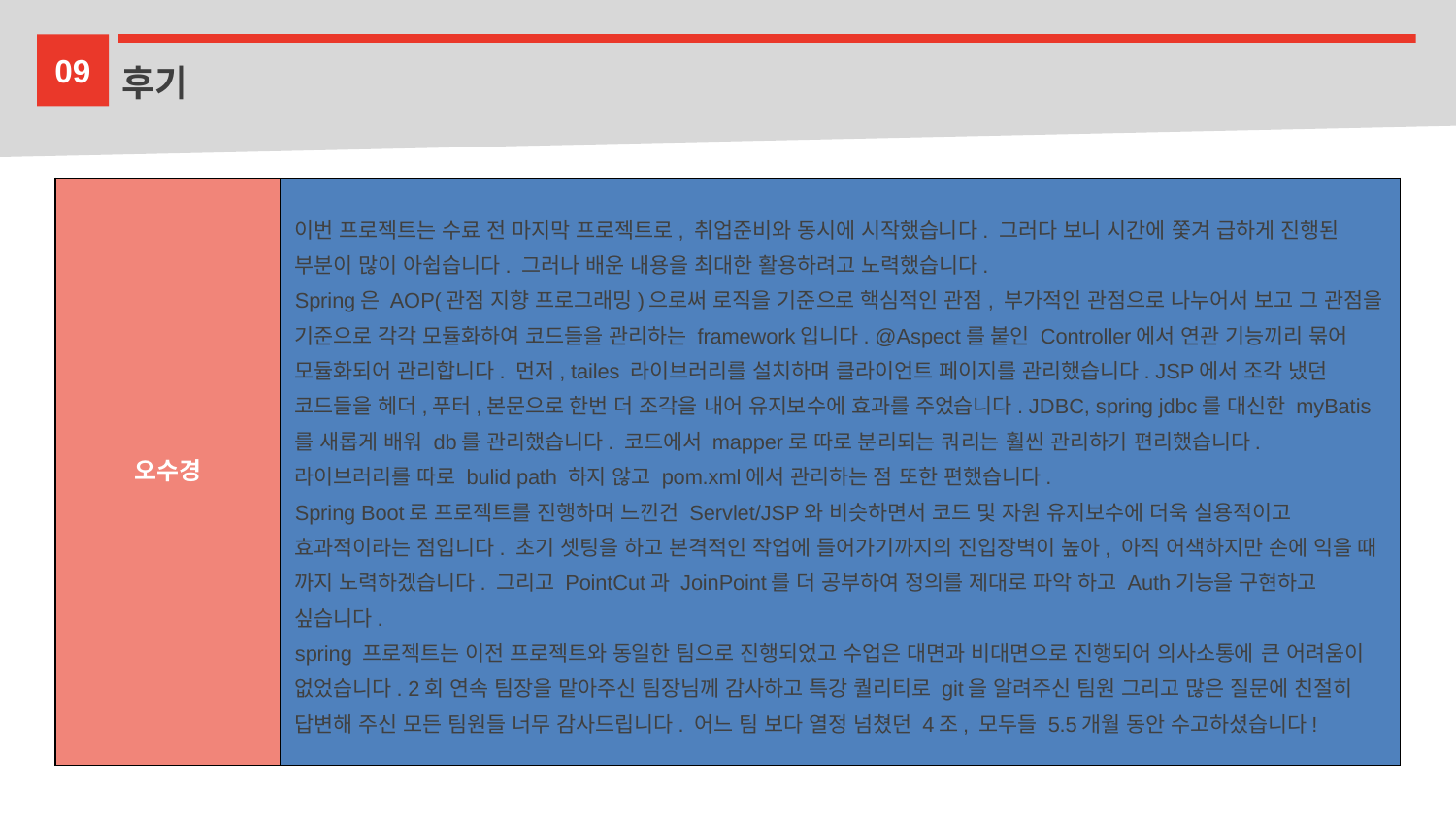

09
후기
| 오수경 | 이번 프로젝트는 수료 전 마지막 프로젝트로, 취업준비와 동시에 시작했습니다. 그러다 보니 시간에 쫓겨 급하게 진행된 부분이 많이 아쉽습니다. 그러나 배운 내용을 최대한 활용하려고 노력했습니다. Spring은 AOP(관점 지향 프로그래밍)으로써 로직을 기준으로 핵심적인 관점, 부가적인 관점으로 나누어서 보고 그 관점을 기준으로 각각 모듈화하여 코드들을 관리하는 framework입니다. @Aspect를 붙인 Controller에서 연관 기능끼리 묶어 모듈화되어 관리합니다. 먼저, tailes 라이브러리를 설치하며 클라이언트 페이지를 관리했습니다. JSP에서 조각 냈던 코드들을 헤더,푸터,본문으로 한번 더 조각을 내어 유지보수에 효과를 주었습니다. JDBC, spring jdbc를 대신한 myBatis를 새롭게 배워 db를 관리했습니다. 코드에서 mapper로 따로 분리되는 쿼리는 훨씬 관리하기 편리했습니다. 라이브러리를 따로 bulid path 하지 않고 pom.xml에서 관리하는 점 또한 편했습니다. Spring Boot로 프로젝트를 진행하며 느낀건 Servlet/JSP와 비슷하면서 코드 및 자원 유지보수에 더욱 실용적이고 효과적이라는 점입니다. 초기 셋팅을 하고 본격적인 작업에 들어가기까지의 진입장벽이 높아, 아직 어색하지만 손에 익을 때 까지 노력하겠습니다. 그리고 PointCut과 JoinPoint를 더 공부하여 정의를 제대로 파악 하고 Auth기능을 구현하고 싶습니다. spring 프로젝트는 이전 프로젝트와 동일한 팀으로 진행되었고 수업은 대면과 비대면으로 진행되어 의사소통에 큰 어려움이 없었습니다. 2회 연속 팀장을 맡아주신 팀장님께 감사하고 특강 퀄리티로 git을 알려주신 팀원 그리고 많은 질문에 친절히 답변해 주신 모든 팀원들 너무 감사드립니다. 어느 팀 보다 열정 넘쳤던 4조, 모두들 5.5개월 동안 수고하셨습니다! |
| --- | --- |